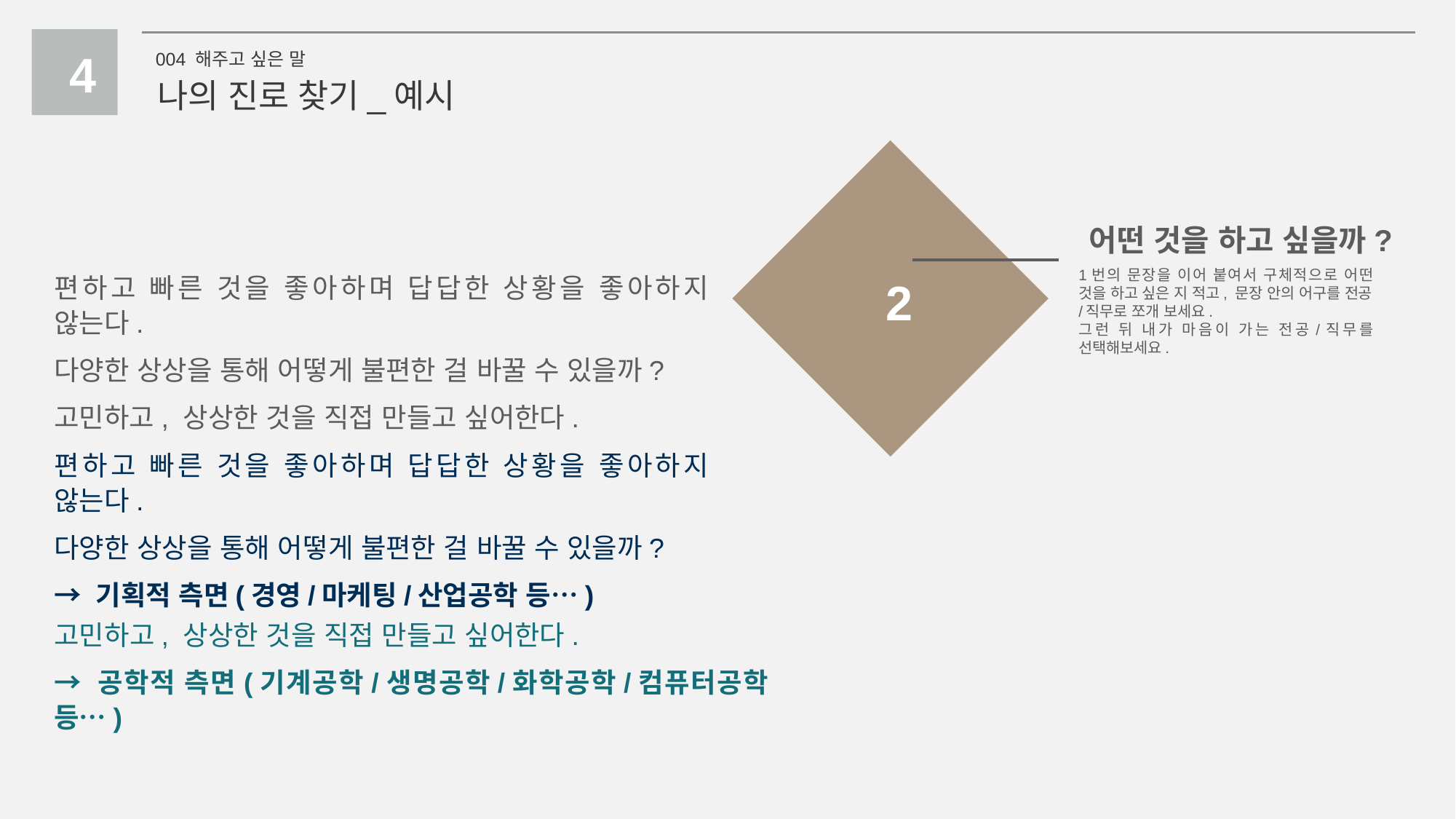

4
004 해주고 싶은 말
나의 진로 찾기_예시

어떤 것을 하고 싶을까?
1번의 문장을 이어 붙여서 구체적으로 어떤 것을 하고 싶은 지 적고, 문장 안의 어구를 전공/직무로 쪼개 보세요.
그런 뒤 내가 마음이 가는 전공/직무를 선택해보세요.
편하고 빠른 것을 좋아하며 답답한 상황을 좋아하지 않는다.
다양한 상상을 통해 어떻게 불편한 걸 바꿀 수 있을까?
고민하고, 상상한 것을 직접 만들고 싶어한다.
2
편하고 빠른 것을 좋아하며 답답한 상황을 좋아하지 않는다.
다양한 상상을 통해 어떻게 불편한 걸 바꿀 수 있을까?
→ 기획적 측면(경영/마케팅/산업공학 등…)
고민하고, 상상한 것을 직접 만들고 싶어한다.
→ 공학적 측면(기계공학/생명공학/화학공학/컴퓨터공학 등…)